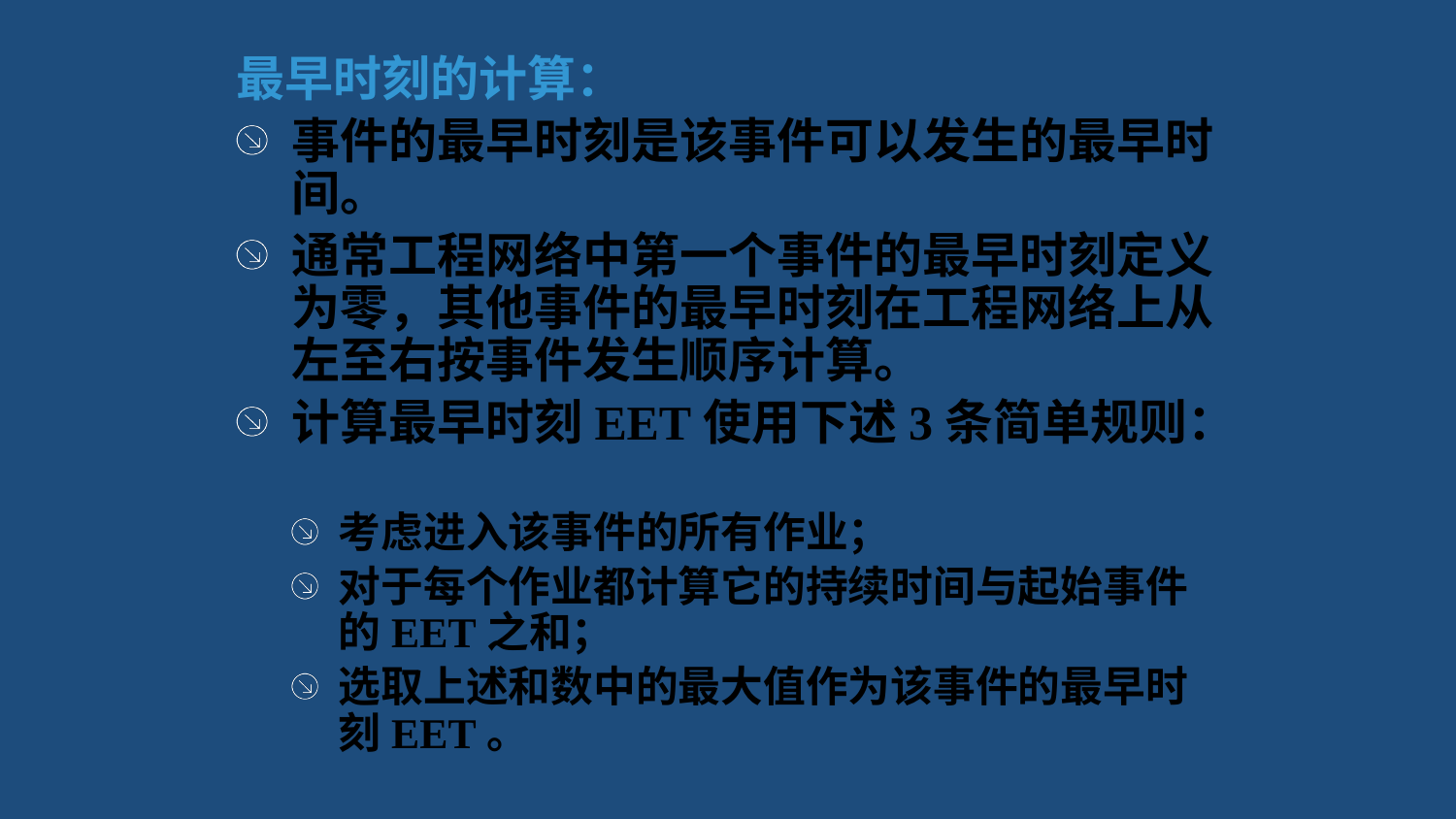

最早时刻的计算：
事件的最早时刻是该事件可以发生的最早时间。
通常工程网络中第一个事件的最早时刻定义为零，其他事件的最早时刻在工程网络上从左至右按事件发生顺序计算。
计算最早时刻EET使用下述3条简单规则：
考虑进入该事件的所有作业；
对于每个作业都计算它的持续时间与起始事件的EET之和；
选取上述和数中的最大值作为该事件的最早时刻EET。